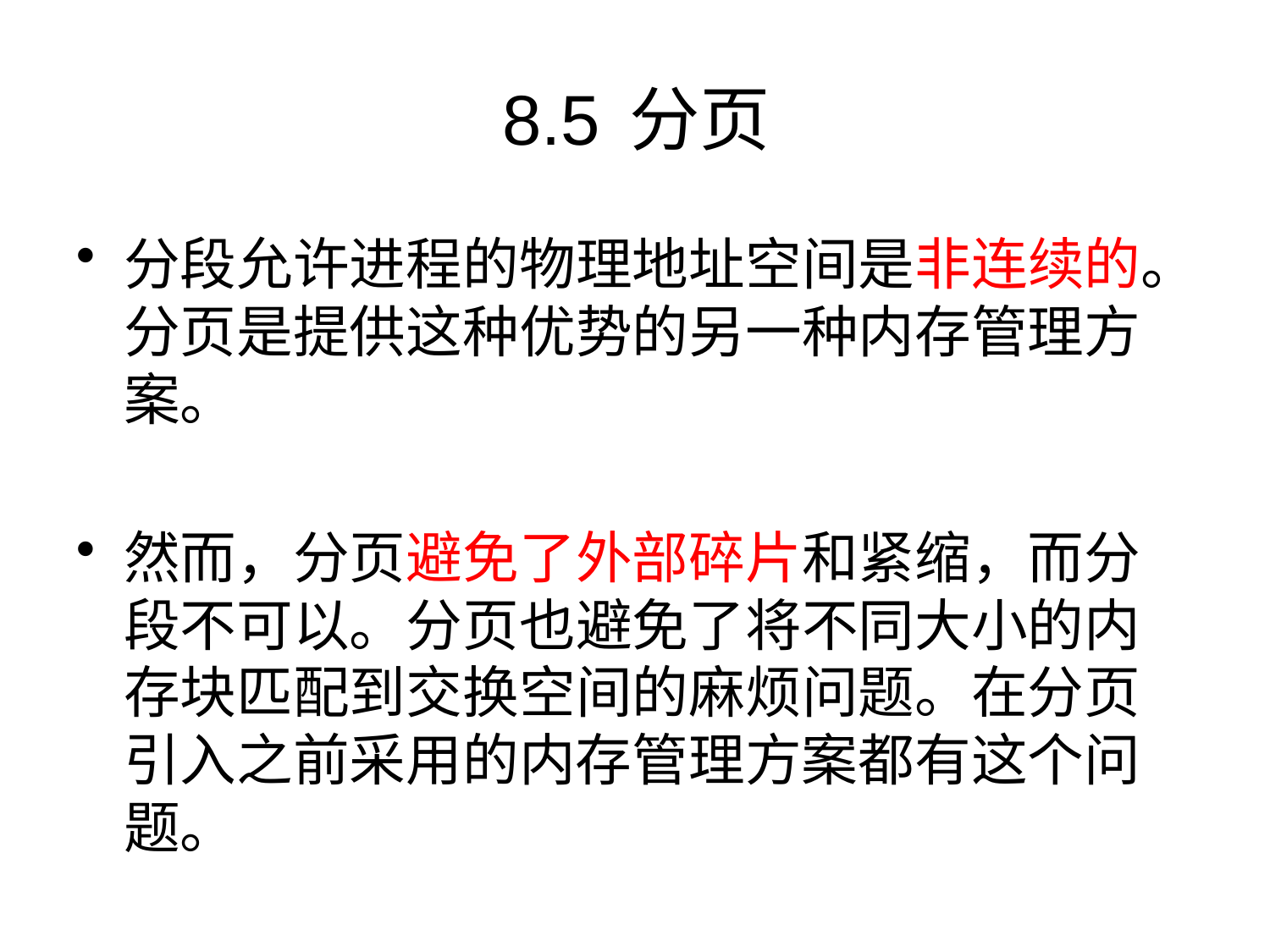

# 8.5	分页
分段允许进程的物理地址空间是非连续的。分页是提供这种优势的另一种内存管理方案。

然而，分页避免了外部碎片和紧缩，而分段不可以。分页也避免了将不同大小的内存块匹配到交换空间的麻烦问题。在分页引入之前采用的内存管理方案都有这个问题。